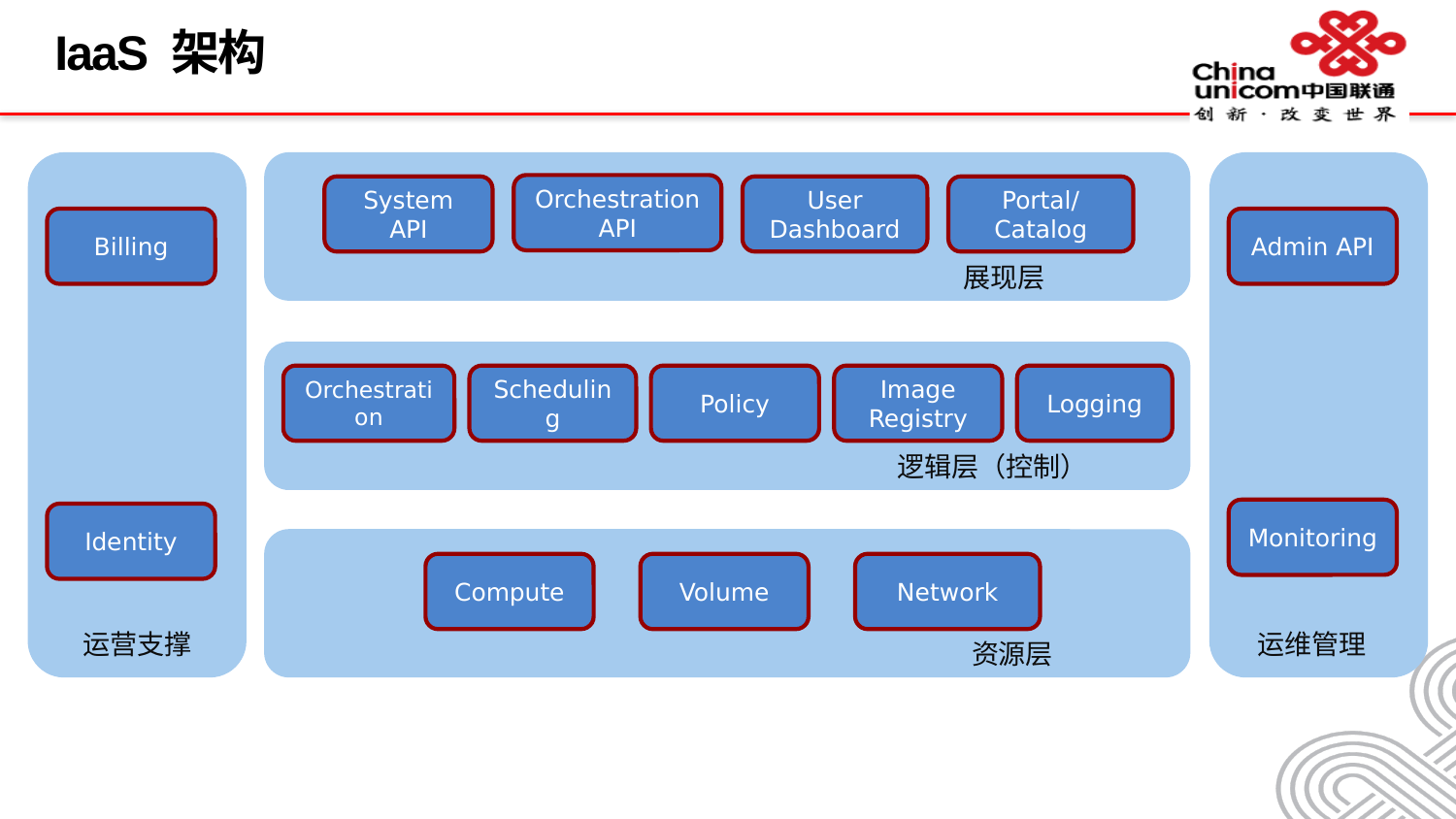

# IaaS 架构
运营支撑
展现层
运维管理
Orchestration API
System API
User Dashboard
Portal/Catalog
Billing
Admin API
逻辑层（控制）
Orchestration
Scheduling
Policy
Image Registry
Logging
Monitoring
Identity
资源层
Compute
Volume
Network